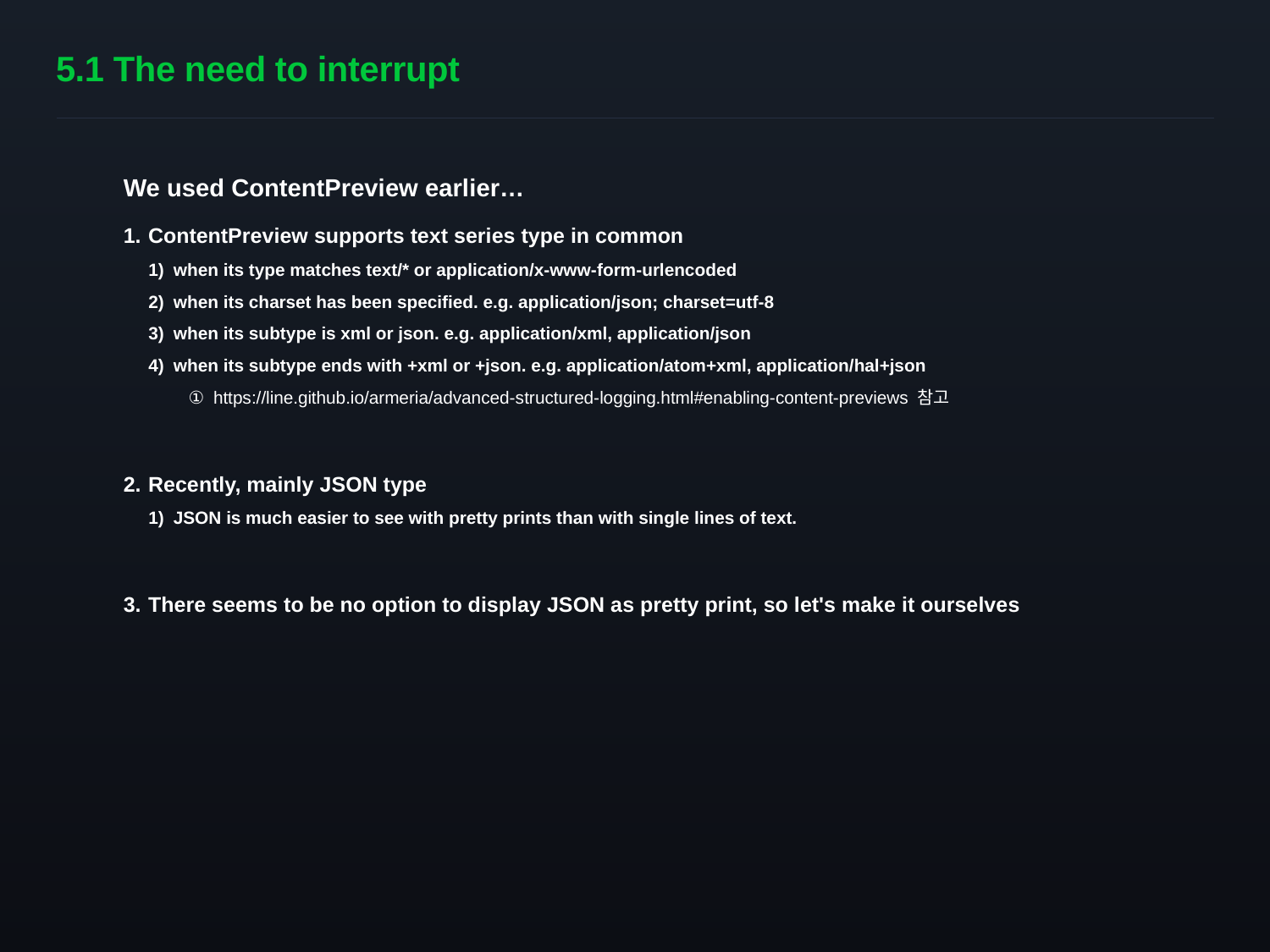

# 5.1 The need to interrupt
We used ContentPreview earlier…

ContentPreview supports text series type in common
when its type matches text/* or application/x-www-form-urlencoded
when its charset has been specified. e.g. application/json; charset=utf-8
when its subtype is xml or json. e.g. application/xml, application/json
when its subtype ends with +xml or +json. e.g. application/atom+xml, application/hal+json
https://line.github.io/armeria/advanced-structured-logging.html#enabling-content-previews 참고

Recently, mainly JSON type
JSON is much easier to see with pretty prints than with single lines of text.

There seems to be no option to display JSON as pretty print, so let's make it ourselves